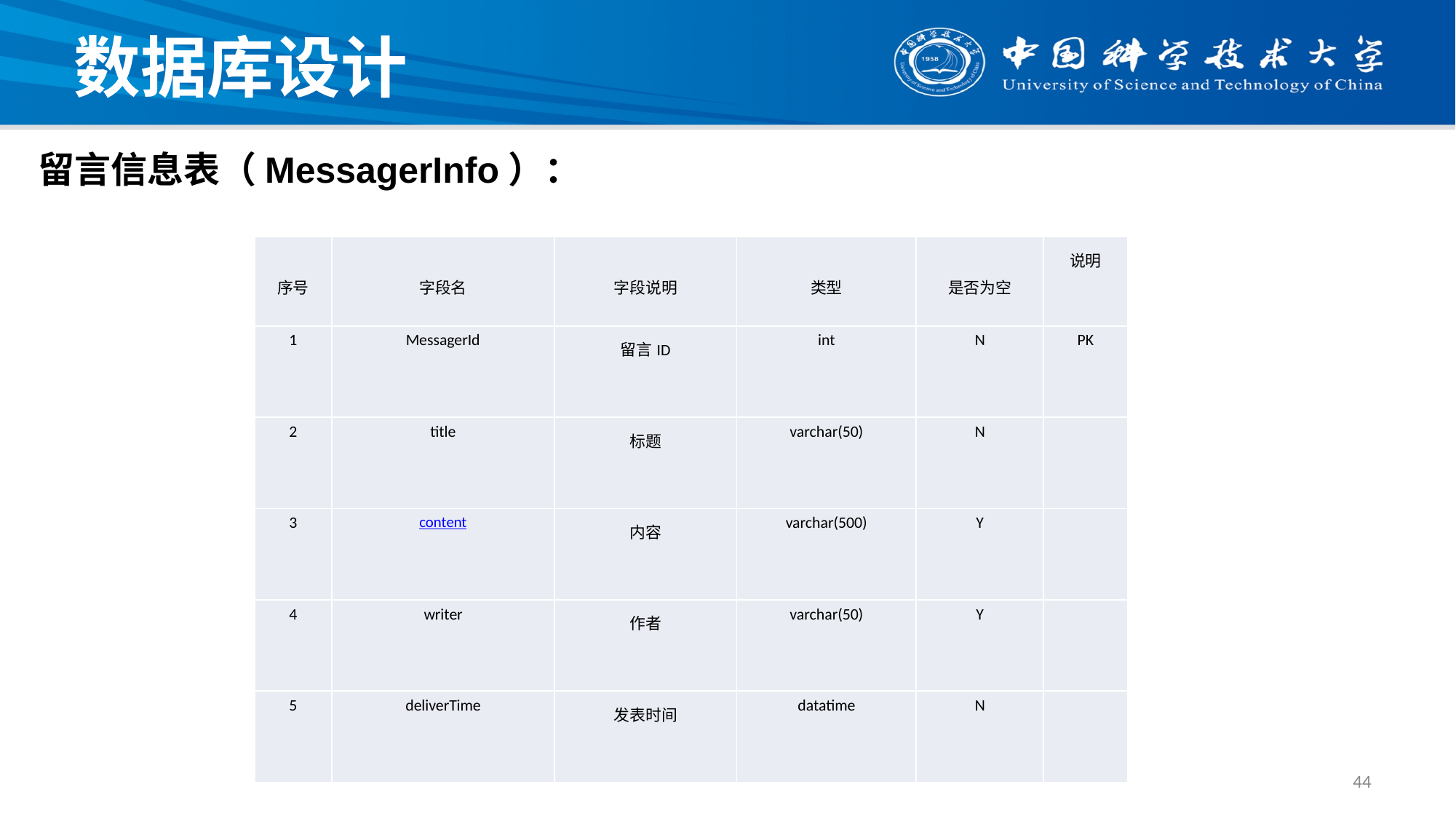

# 数据库设计
留言信息表（MessagerInfo）：

| 序号 | 字段名 | 字段说明 | 类型 | 是否为空 | 说明 |
| --- | --- | --- | --- | --- | --- |
| 1 | MessagerId | 留言ID | int | N | PK |
| 2 | title | 标题 | varchar(50) | N |  |
| 3 | content | 内容 | varchar(500) | Y |  |
| 4 | writer | 作者 | varchar(50) | Y |  |
| 5 | deliverTime | 发表时间 | datatime | N |  |
44